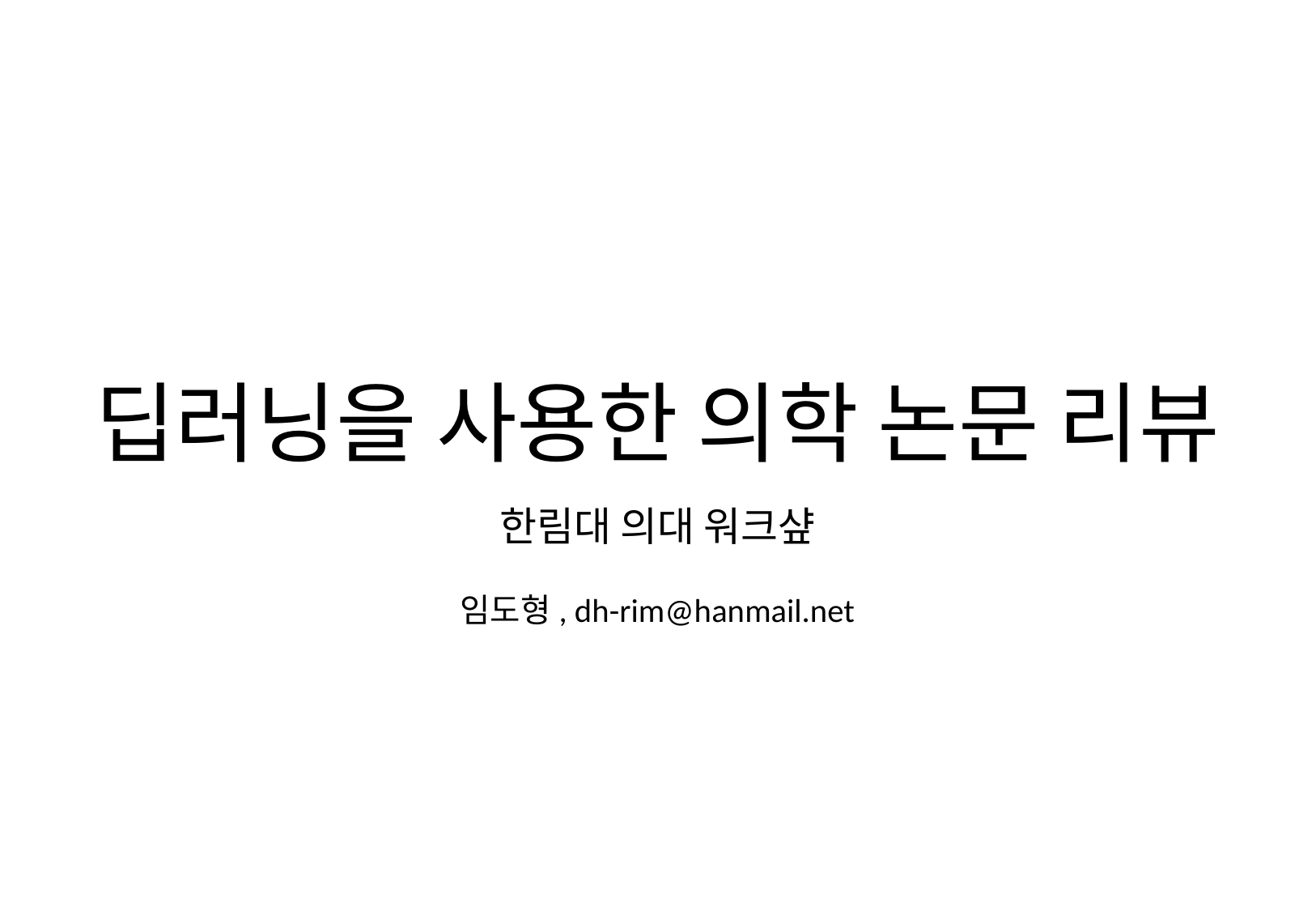

# 딥러닝을 사용한 의학 논문 리뷰
한림대 의대 워크샾

임도형, dh-rim@hanmail.net